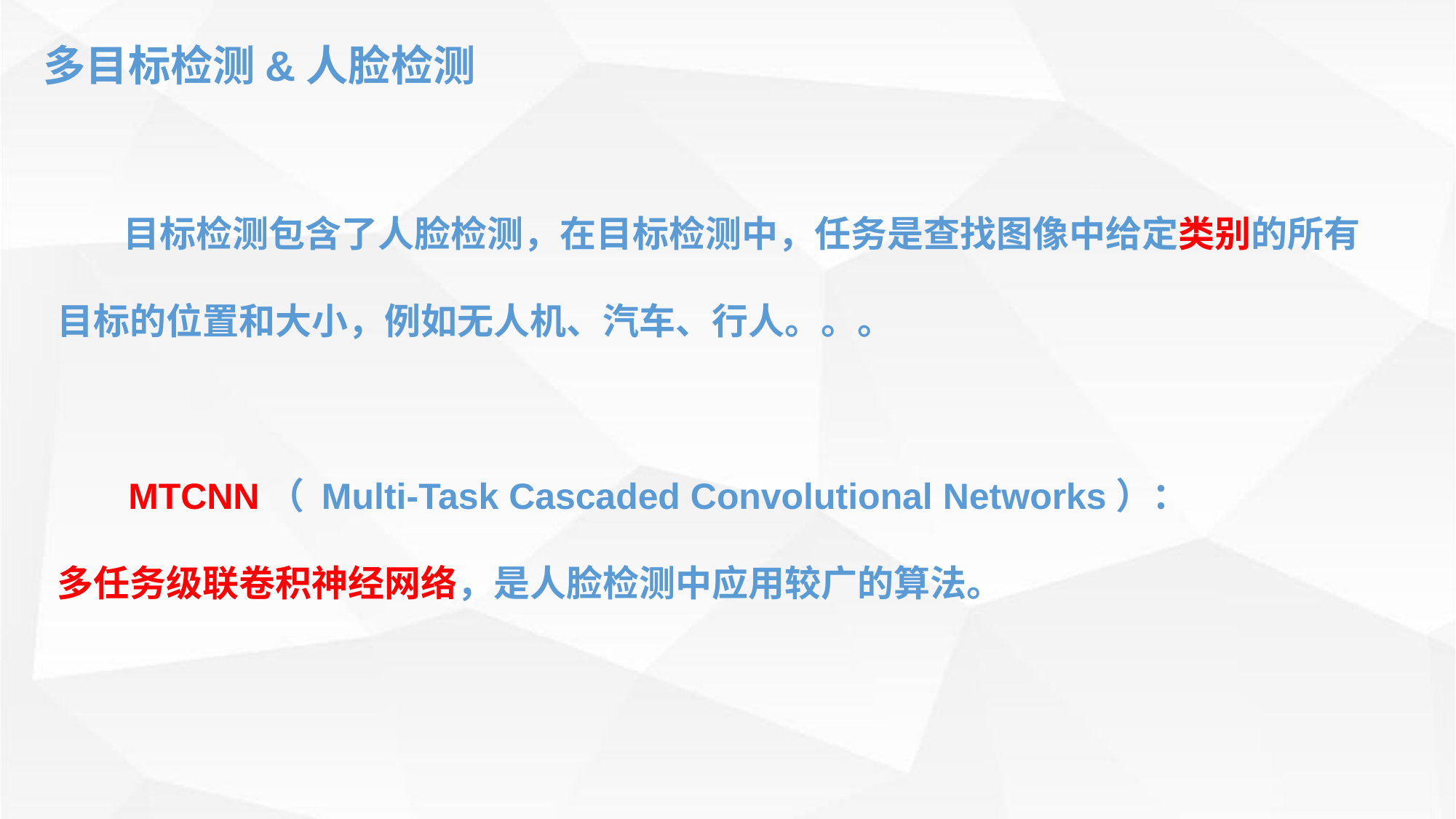

多目标检测&人脸检测
       目标检测包含了人脸检测，在目标检测中，任务是查找图像中给定类别的所有目标的位置和大小，例如无人机、汽车、行人。。。

       MTCNN（ Multi-Task Cascaded Convolutional Networks）：
多任务级联卷积神经网络，是人脸检测中应用较广的算法。